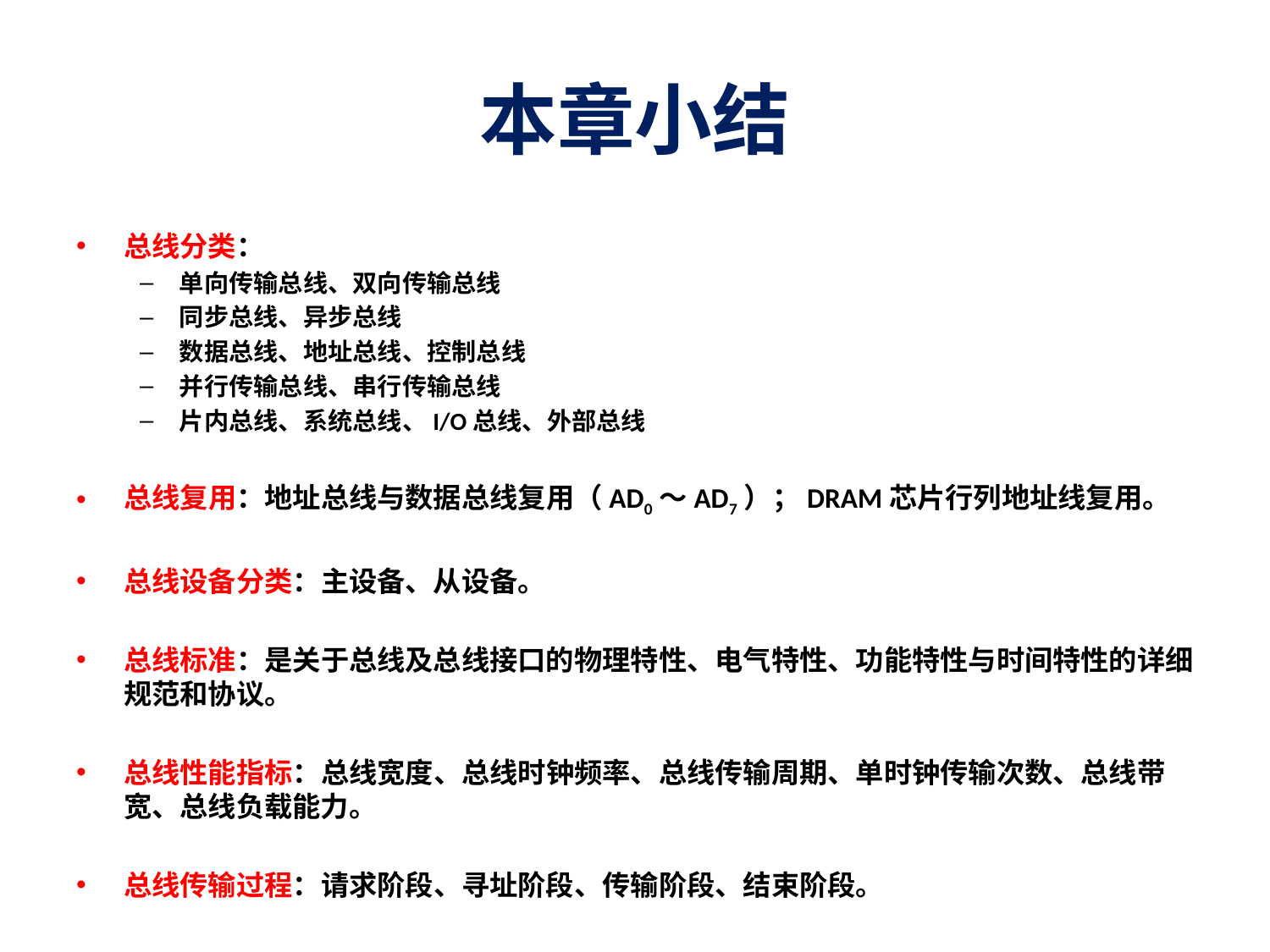

# 本章小结
总线分类：
单向传输总线、双向传输总线
同步总线、异步总线
数据总线、地址总线、控制总线
并行传输总线、串行传输总线
片内总线、系统总线、I/O总线、外部总线

总线复用：地址总线与数据总线复用（AD0～AD7）；DRAM芯片行列地址线复用。

总线设备分类：主设备、从设备。

总线标准：是关于总线及总线接口的物理特性、电气特性、功能特性与时间特性的详细规范和协议。

总线性能指标：总线宽度、总线时钟频率、总线传输周期、单时钟传输次数、总线带宽、总线负载能力。

总线传输过程：请求阶段、寻址阶段、传输阶段、结束阶段。